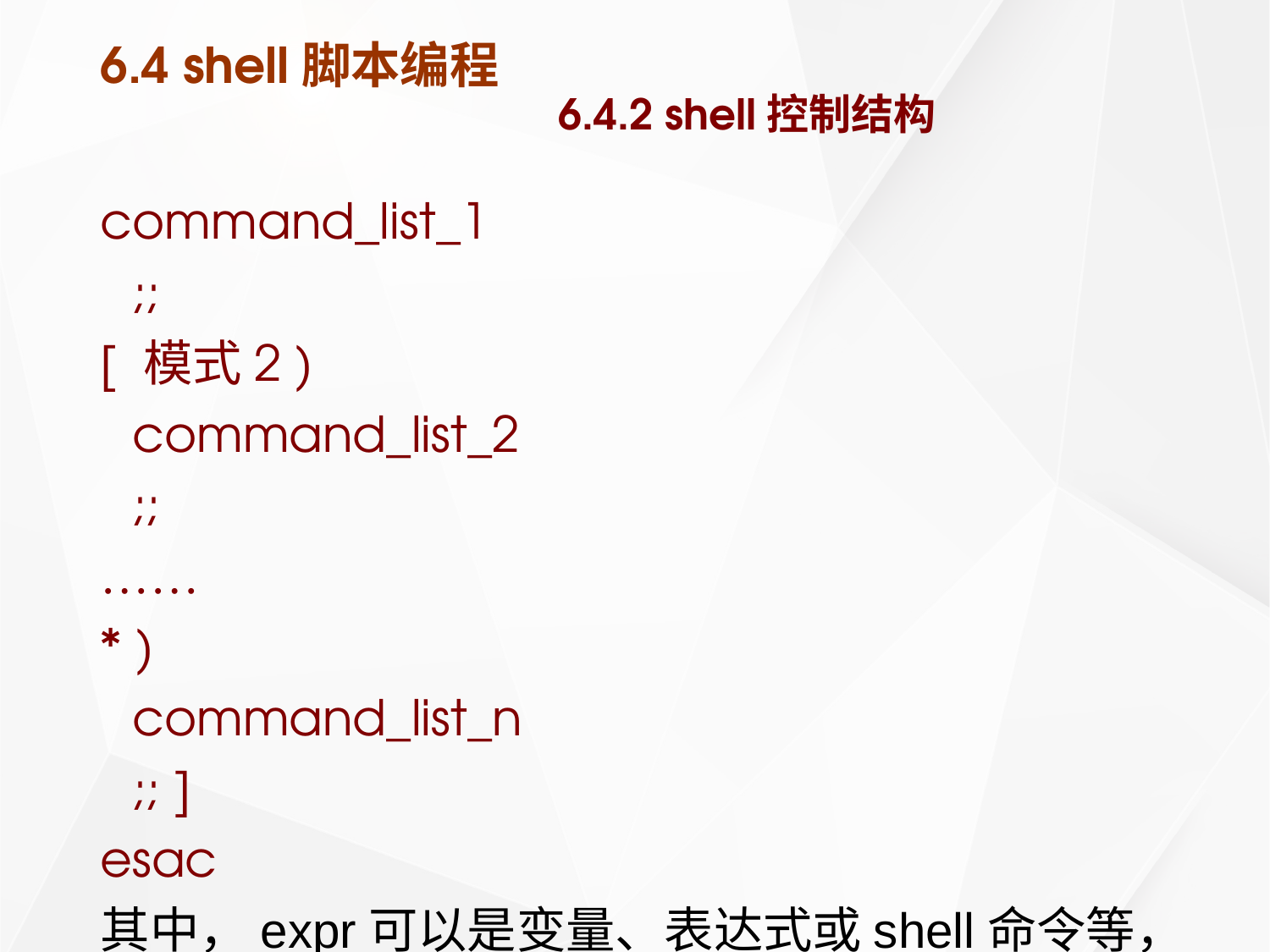

# 6.4 shell脚本编程 6.4.2 shell控制结构
command_list_1
	;;
[ 模式2 )
	command_list_2
	;;
……
* )
	command_list_n
	;; ]
esac
其中，expr可以是变量、表达式或shell命令等，模式为expr的取值。通常一个模式可以是expr的多种取值，使用或（|）连接。模式中还可以使用通配符，星号（*）表示匹